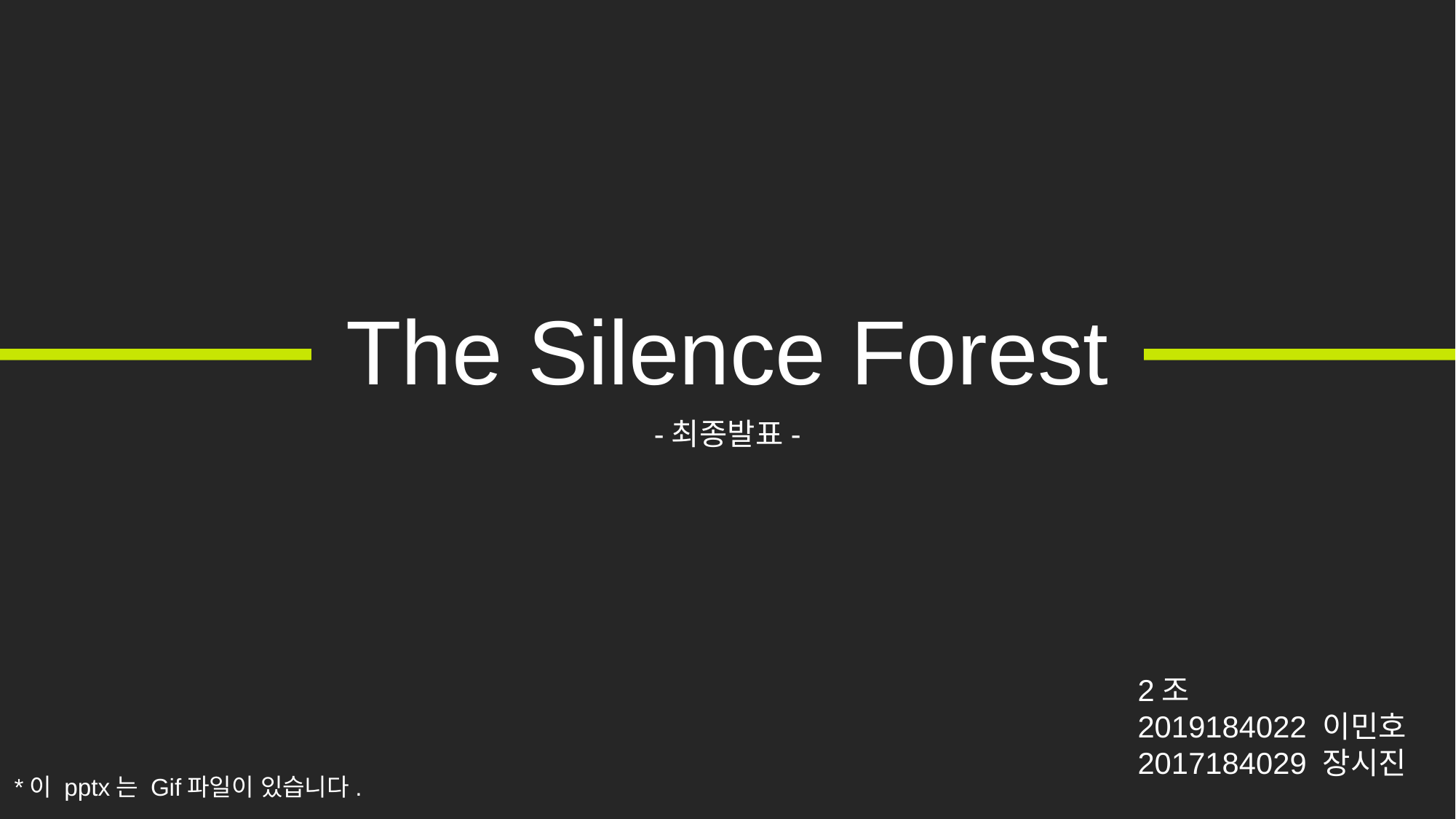

The Silence Forest

-최종발표-
2조
2019184022 이민호
2017184029 장시진
*이 pptx는 Gif파일이 있습니다.